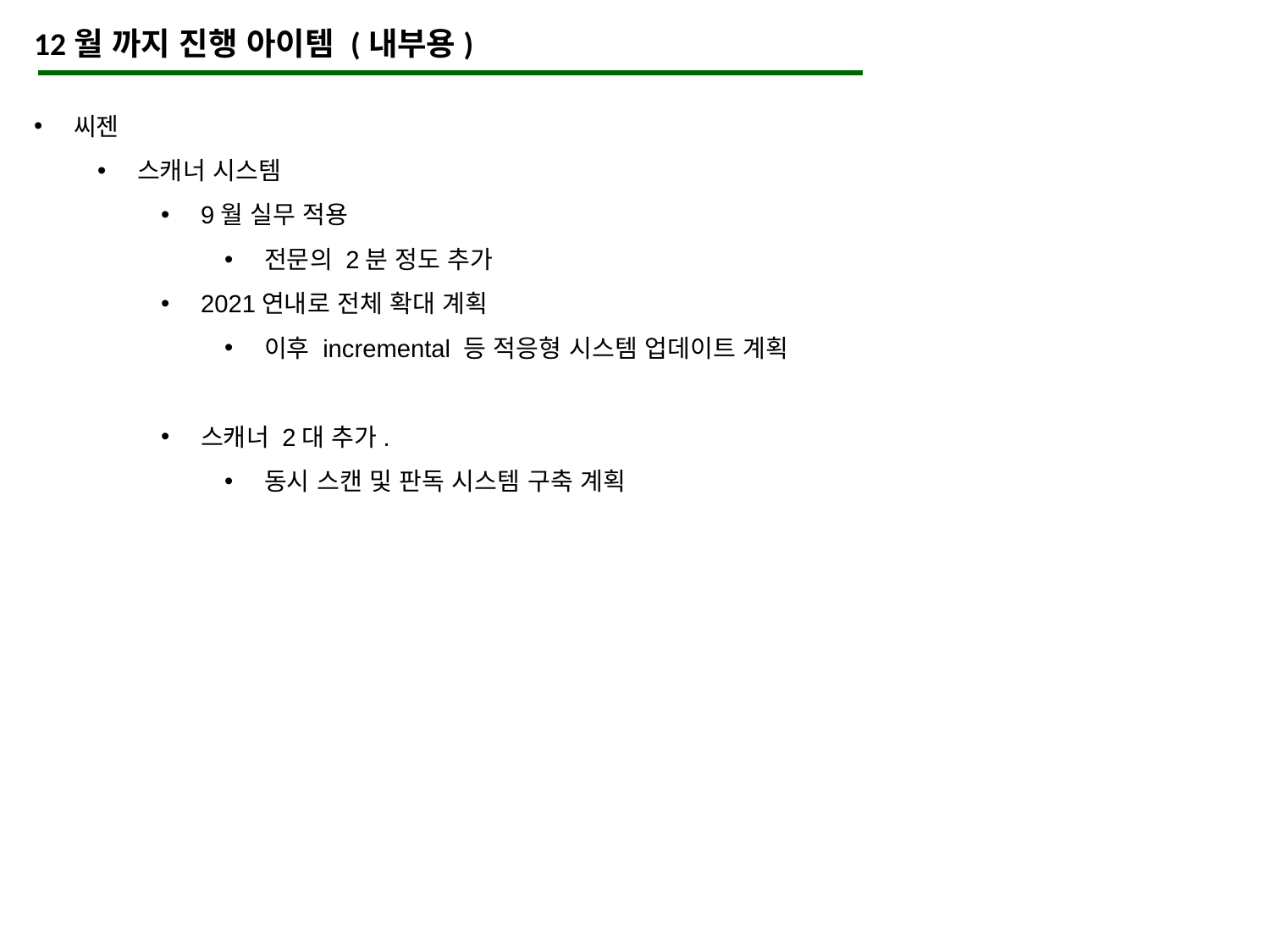

12월 까지 진행 아이템 (내부용)
씨젠
스캐너 시스템
9월 실무 적용
전문의 2분 정도 추가
2021연내로 전체 확대 계획
이후 incremental 등 적응형 시스템 업데이트 계획

스캐너 2대 추가.
동시 스캔 및 판독 시스템 구축 계획